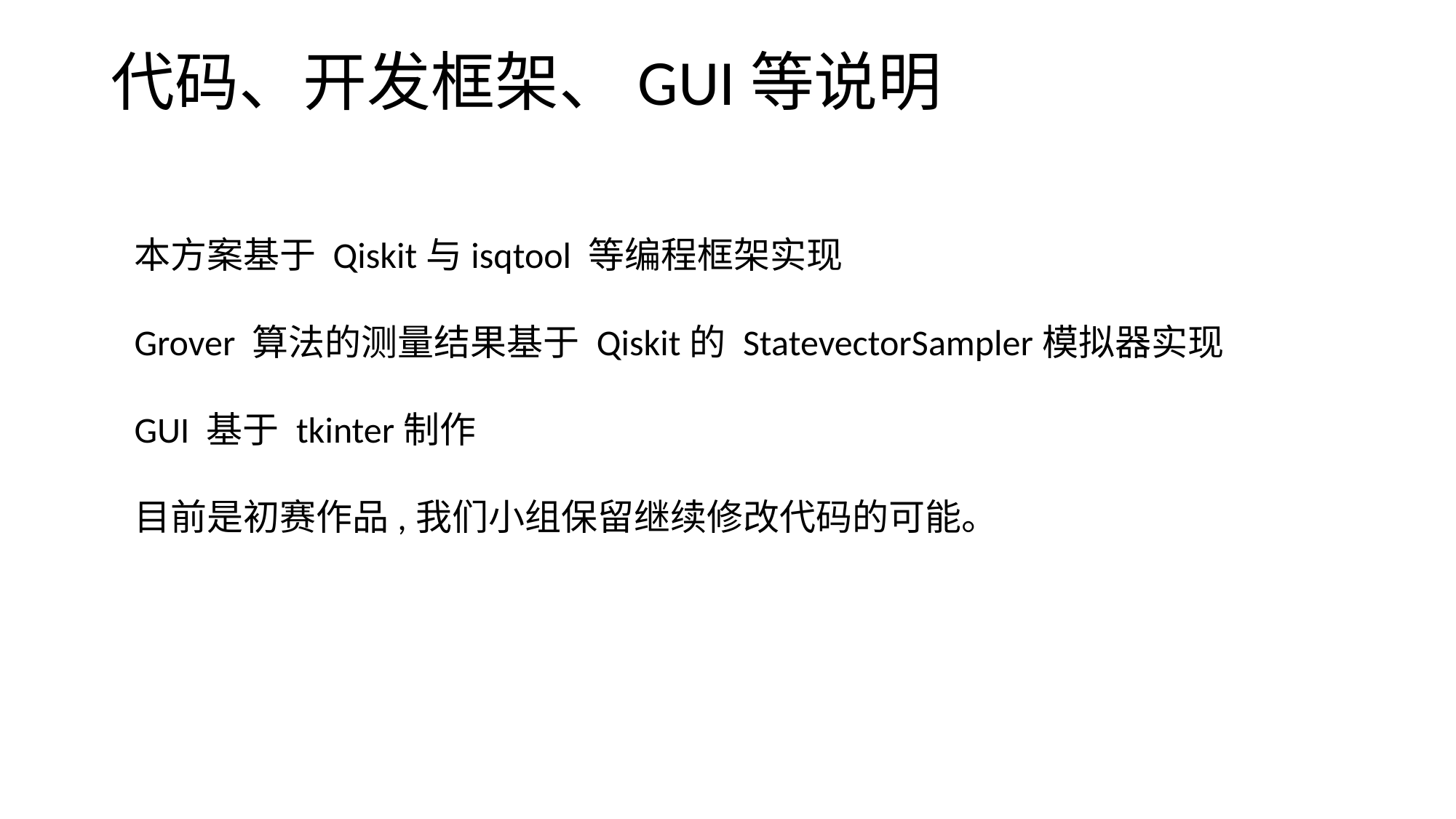

# 代码、开发框架、GUI等说明
本方案基于 Qiskit与isqtool 等编程框架实现

Grover 算法的测量结果基于 Qiskit的 StatevectorSampler模拟器实现

GUI 基于 tkinter制作

目前是初赛作品,我们小组保留继续修改代码的可能。